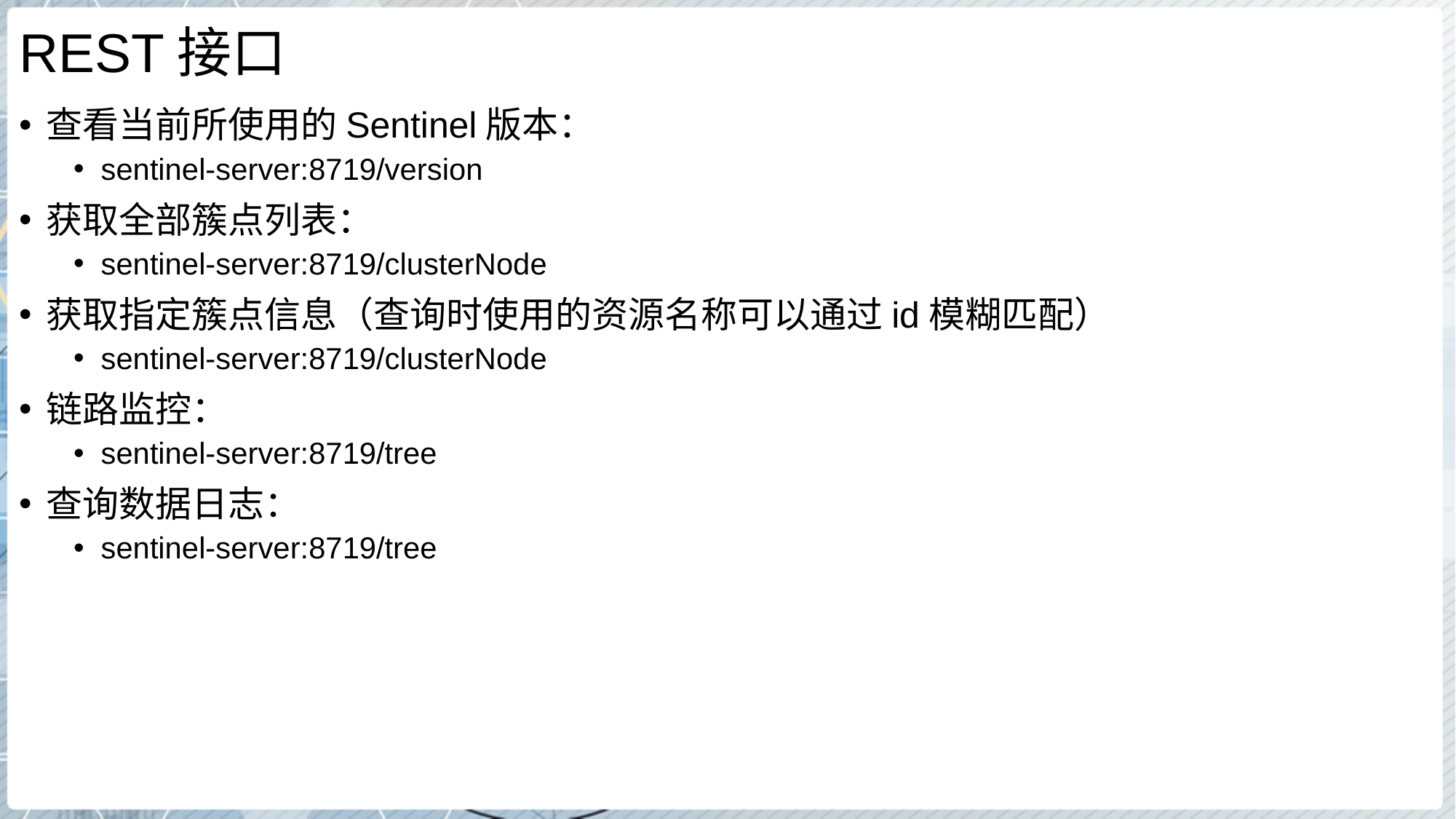

# REST接口
查看当前所使用的Sentinel版本：
sentinel-server:8719/version
获取全部簇点列表：
sentinel-server:8719/clusterNode
获取指定簇点信息（查询时使用的资源名称可以通过id模糊匹配）
sentinel-server:8719/clusterNode
链路监控：
sentinel-server:8719/tree
查询数据日志：
sentinel-server:8719/tree